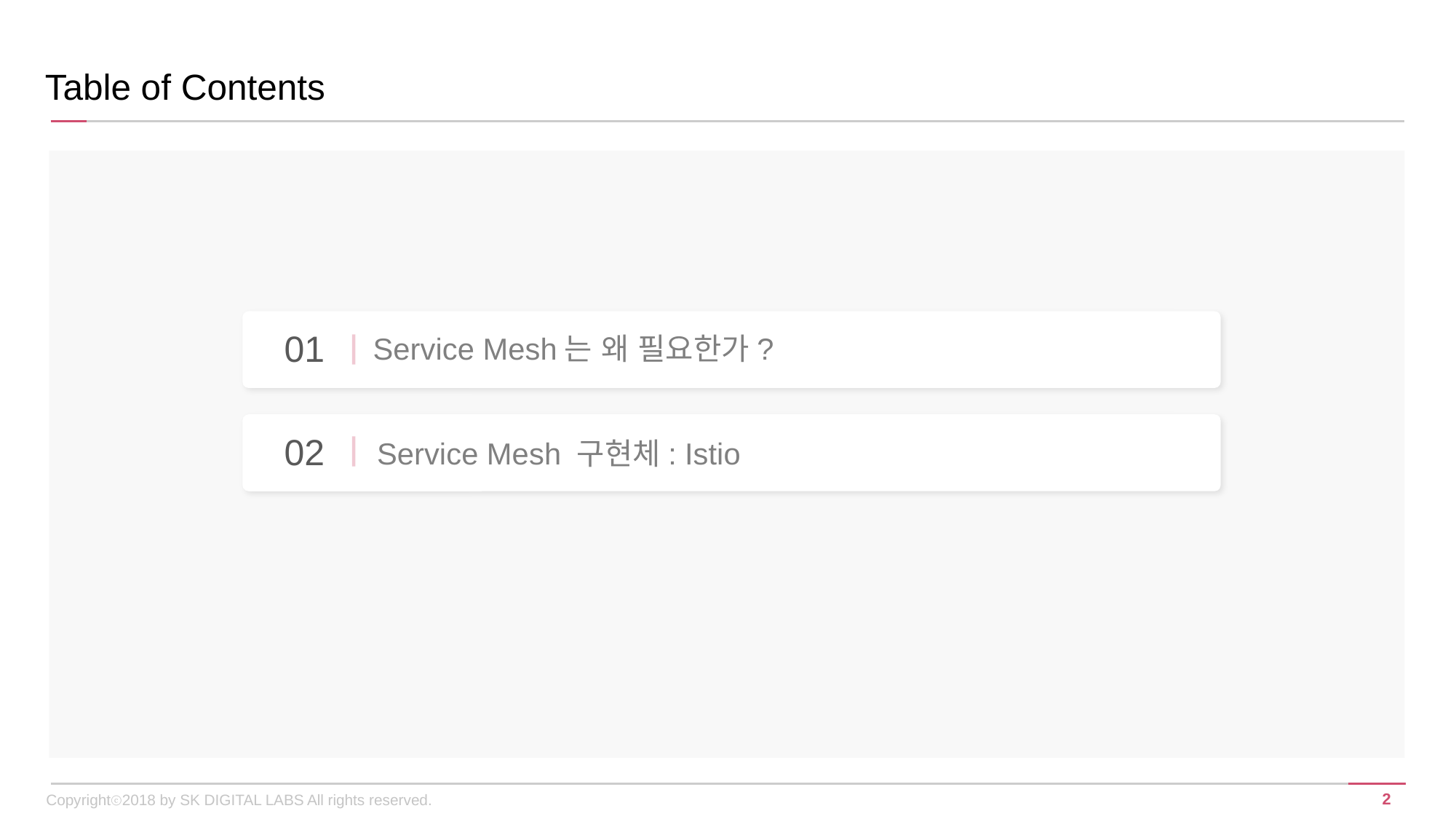

Table of Contents
ㅇㅇㅇㅇ ㅇㅇㅇㄹ
01
Service Mesh는 왜 필요한가?
ㄴㄴㄴㄴccnrk
02
Service Mesh 구현체: Istio
Copyrightⓒ2018 by SK DIGITAL LABS All rights reserved.